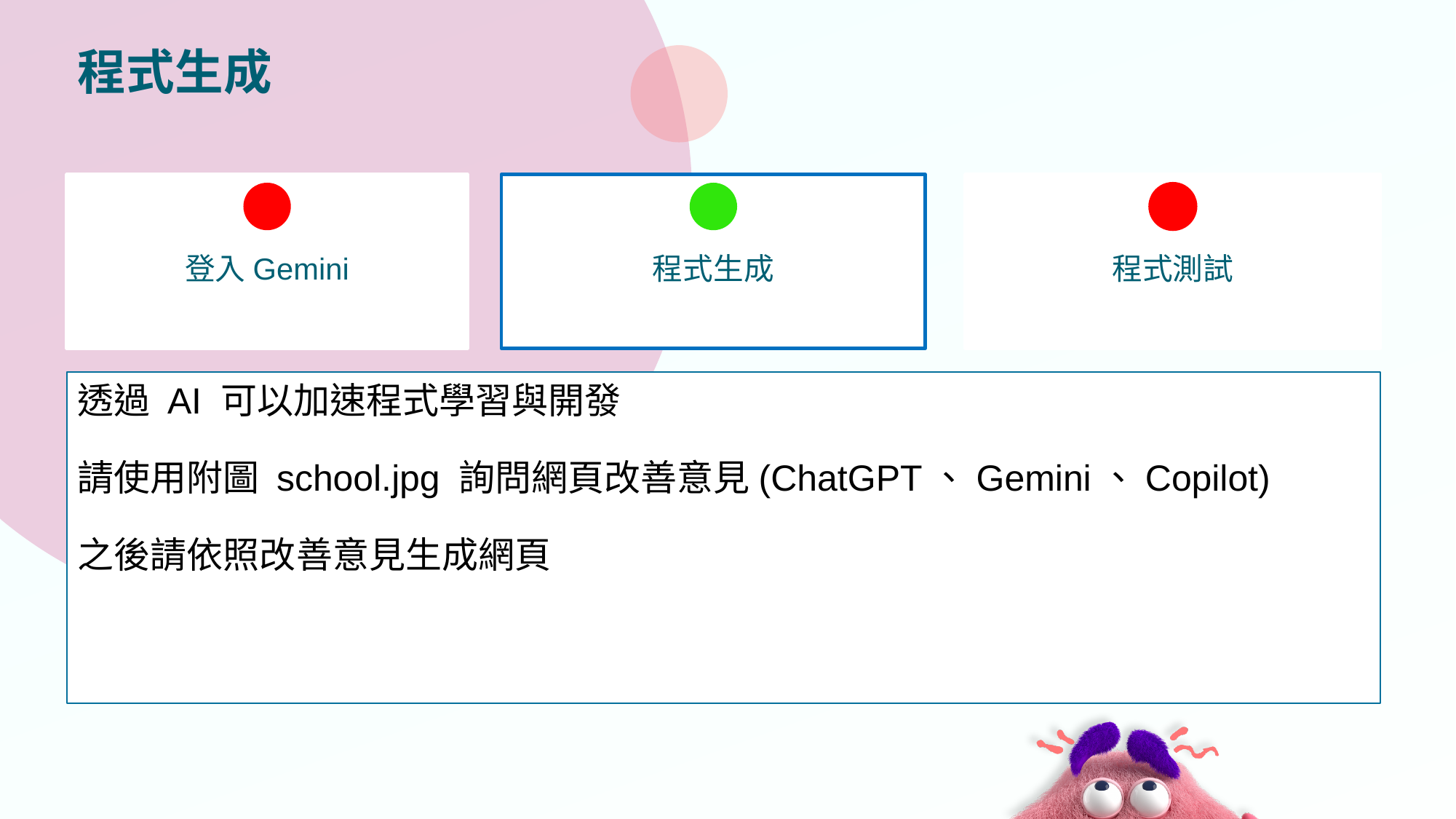

# 程式生成

登入Gemini

程式生成

程式測試

透過 AI 可以加速程式學習與開發
請使用附圖 school.jpg 詢問網頁改善意見(ChatGPT、Gemini、Copilot)
之後請依照改善意見生成網頁